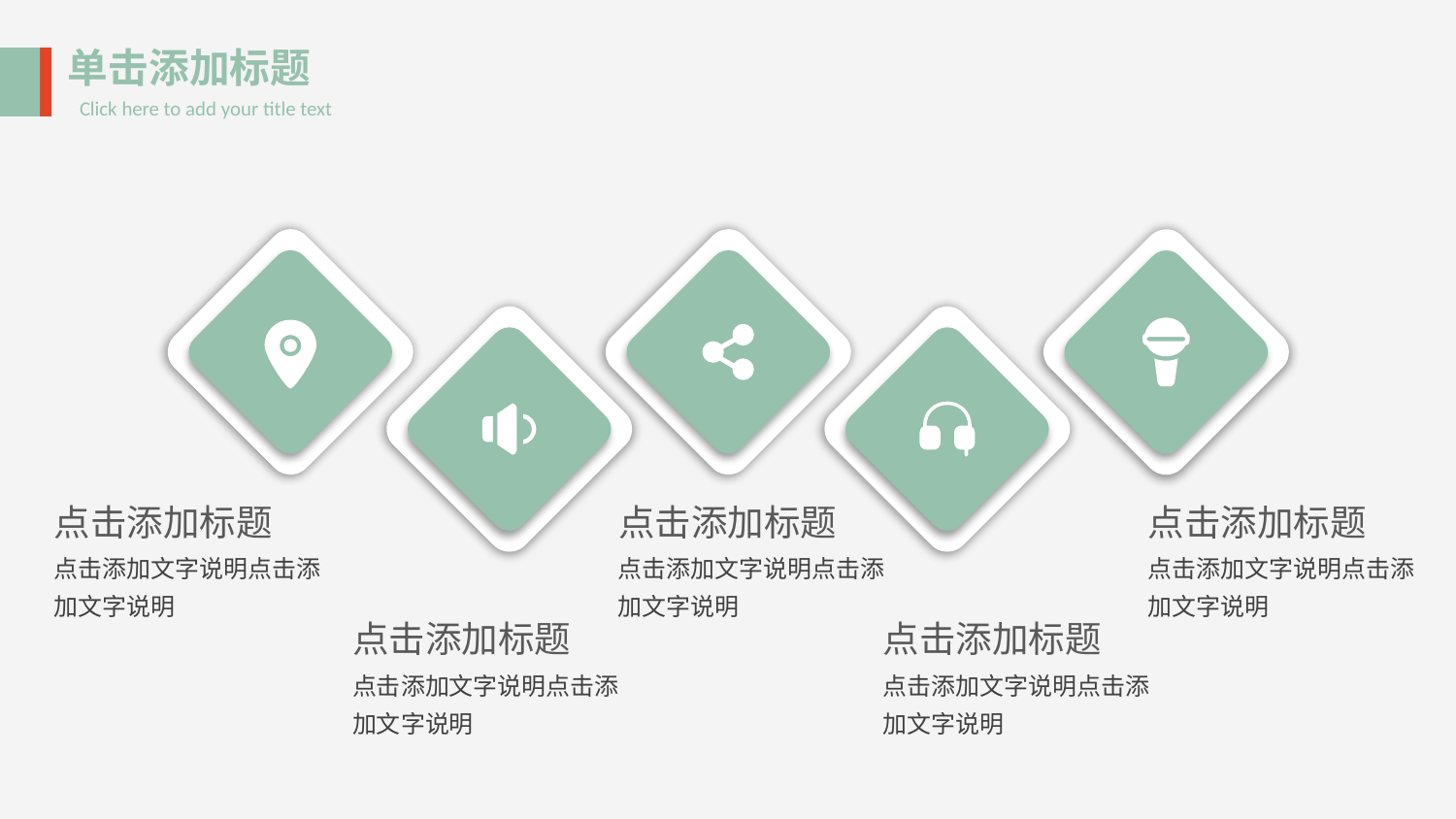

单击添加标题

Click here to add your title text

点击添加标题
点击添加标题
点击添加标题
点击添加文字说明点击添加文字说明
点击添加文字说明点击添加文字说明
点击添加文字说明点击添加文字说明
点击添加标题
点击添加标题
点击添加文字说明点击添加文字说明
点击添加文字说明点击添加文字说明